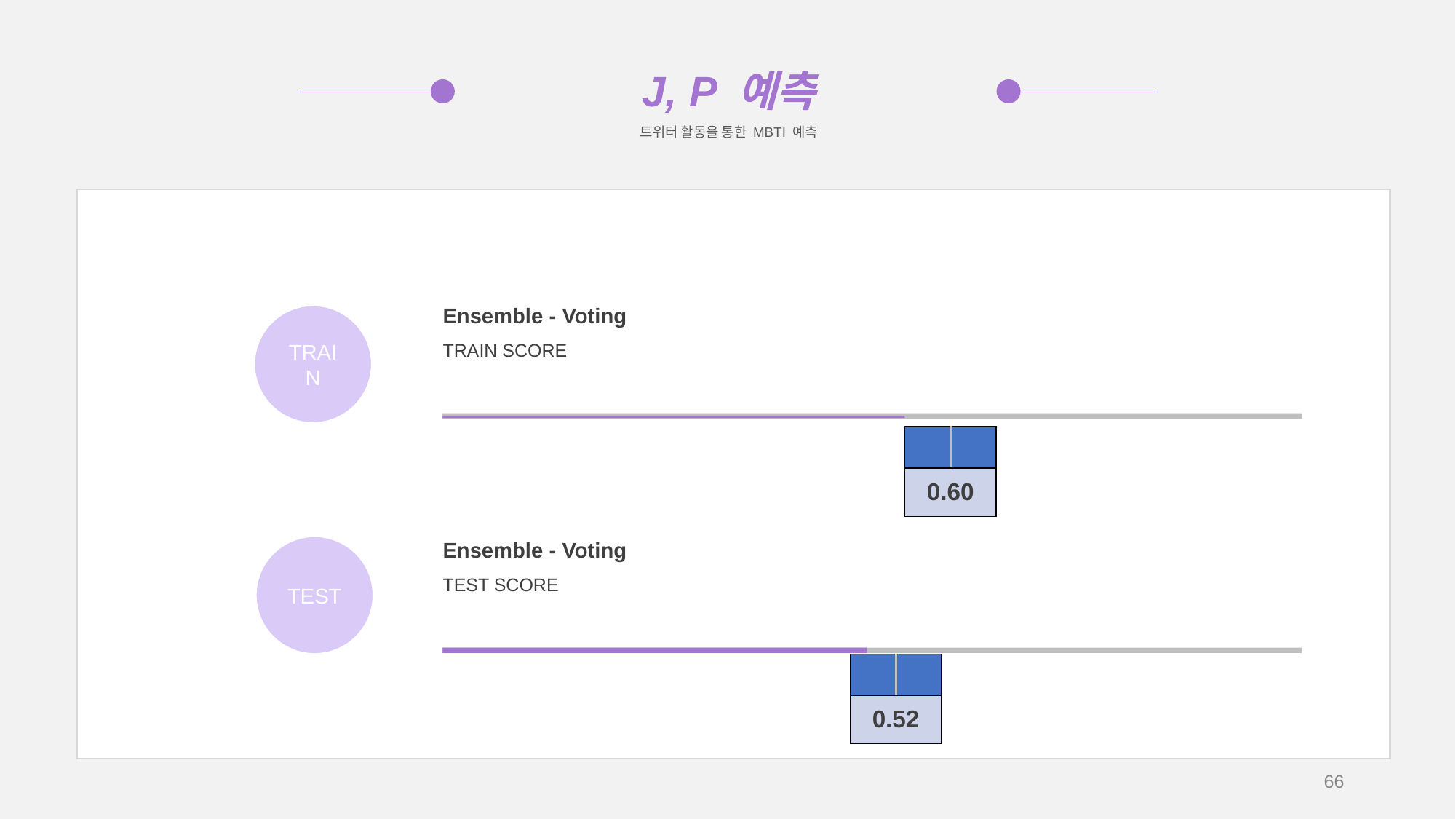

J, P 예측
트위터 활동을 통한 MBTI 예측

Ensemble - Voting
TRAIN SCORE

TRAIN

|  |  |
| --- | --- |
| 0.60 |  |
Ensemble - Voting
TEST SCORE

TEST

|  |  |
| --- | --- |
| 0.52 |  |
66